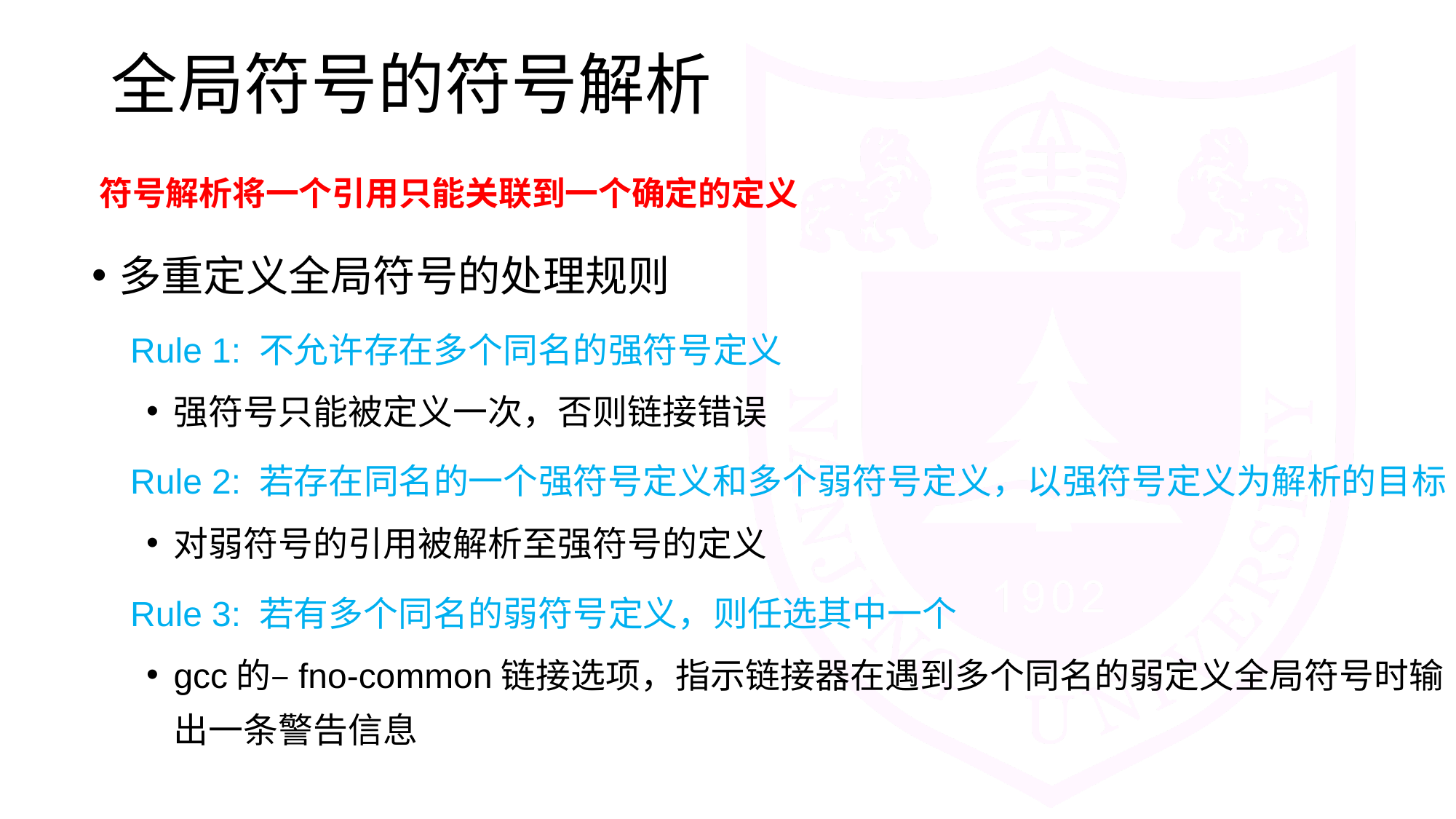

# 全局符号的符号解析
符号解析将一个引用只能关联到一个确定的定义
多重定义全局符号的处理规则
    Rule 1: 不允许存在多个同名的强符号定义
强符号只能被定义一次，否则链接错误
    Rule 2: 若存在同名的一个强符号定义和多个弱符号定义，以强符号定义为解析的目标
对弱符号的引用被解析至强符号的定义
    Rule 3: 若有多个同名的弱符号定义，则任选其中一个
gcc的–fno-common链接选项，指示链接器在遇到多个同名的弱定义全局符号时输出一条警告信息